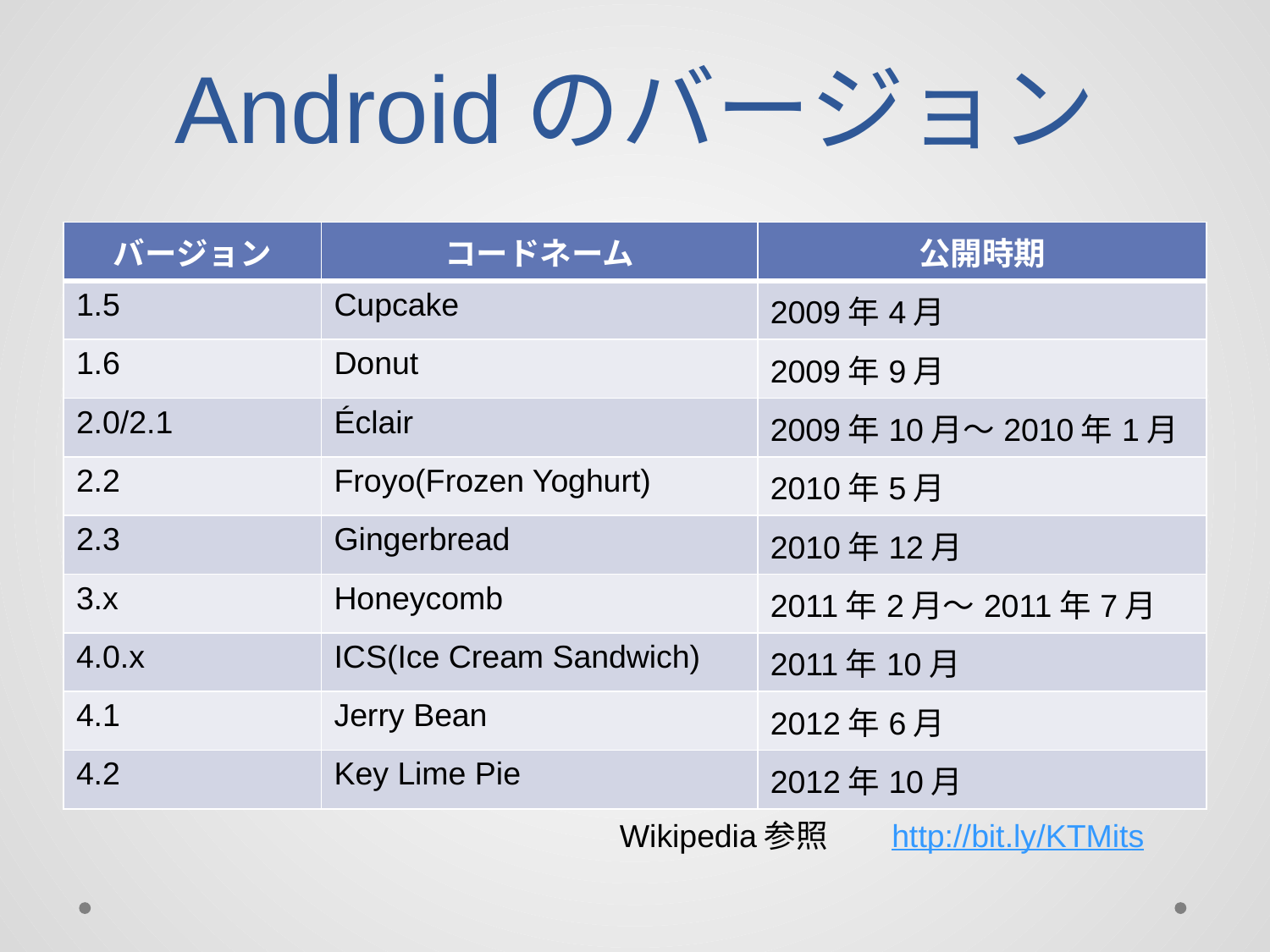

# Androidのバージョン
| バージョン | コードネーム | 公開時期 |
| --- | --- | --- |
| 1.5 | Cupcake | 2009年4月 |
| 1.6 | Donut | 2009年9月 |
| 2.0/2.1 | Éclair | 2009年10月〜2010年1月 |
| 2.2 | Froyo(Frozen Yoghurt) | 2010年5月 |
| 2.3 | Gingerbread | 2010年12月 |
| 3.x | Honeycomb | 2011年2月〜2011年7月 |
| 4.0.x | ICS(Ice Cream Sandwich) | 2011年10月 |
| 4.1 | Jerry Bean | 2012年6月 |
| 4.2 | Key Lime Pie | 2012年10月 |
Wikipedia参照
http://bit.ly/KTMits